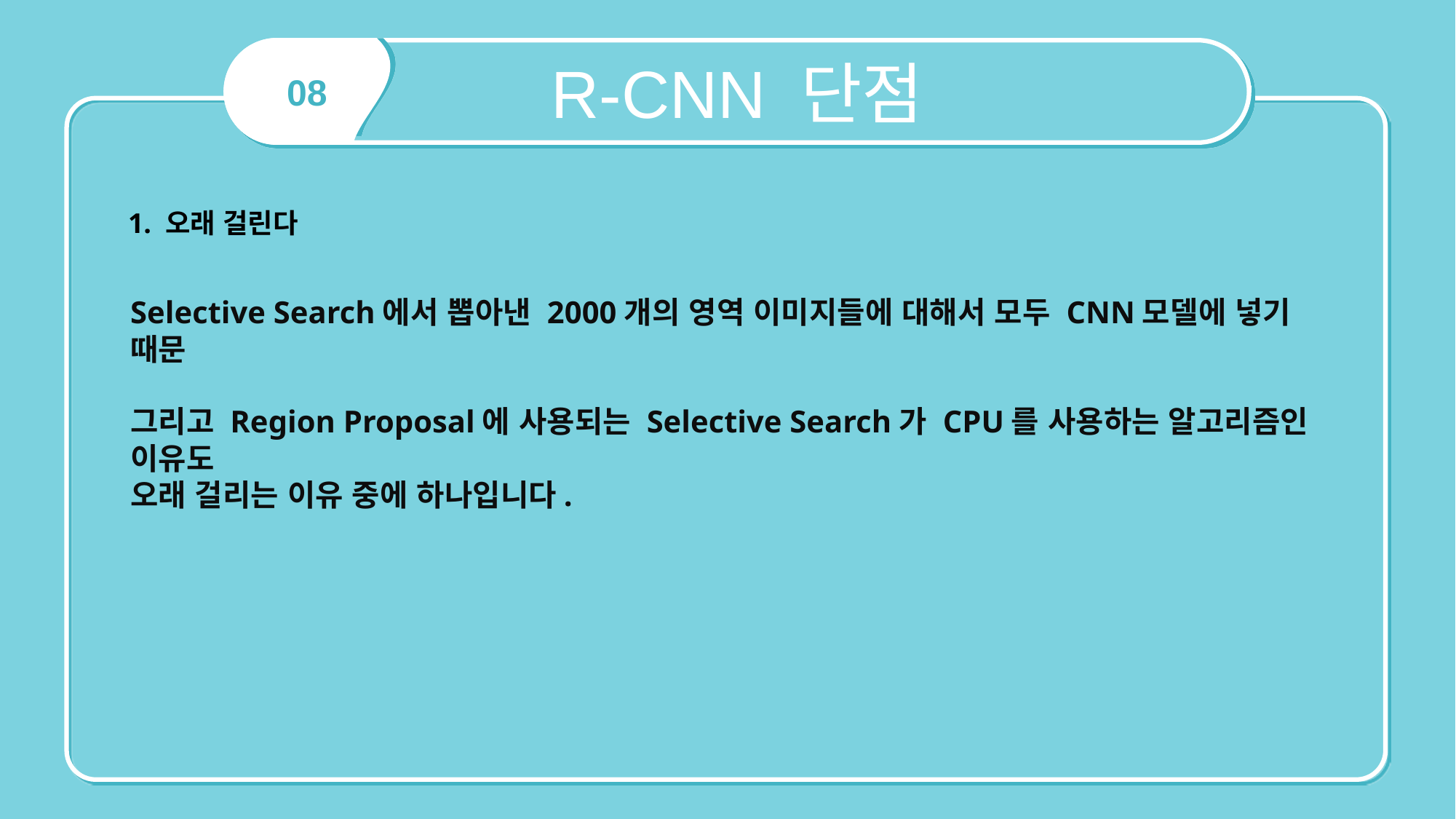

R-CNN 단점
08

1. 오래 걸린다
Selective Search에서 뽑아낸 2000개의 영역 이미지들에 대해서 모두 CNN모델에 넣기 때문

그리고 Region Proposal에 사용되는 Selective Search가 CPU를 사용하는 알고리즘인 이유도
오래 걸리는 이유 중에 하나입니다.